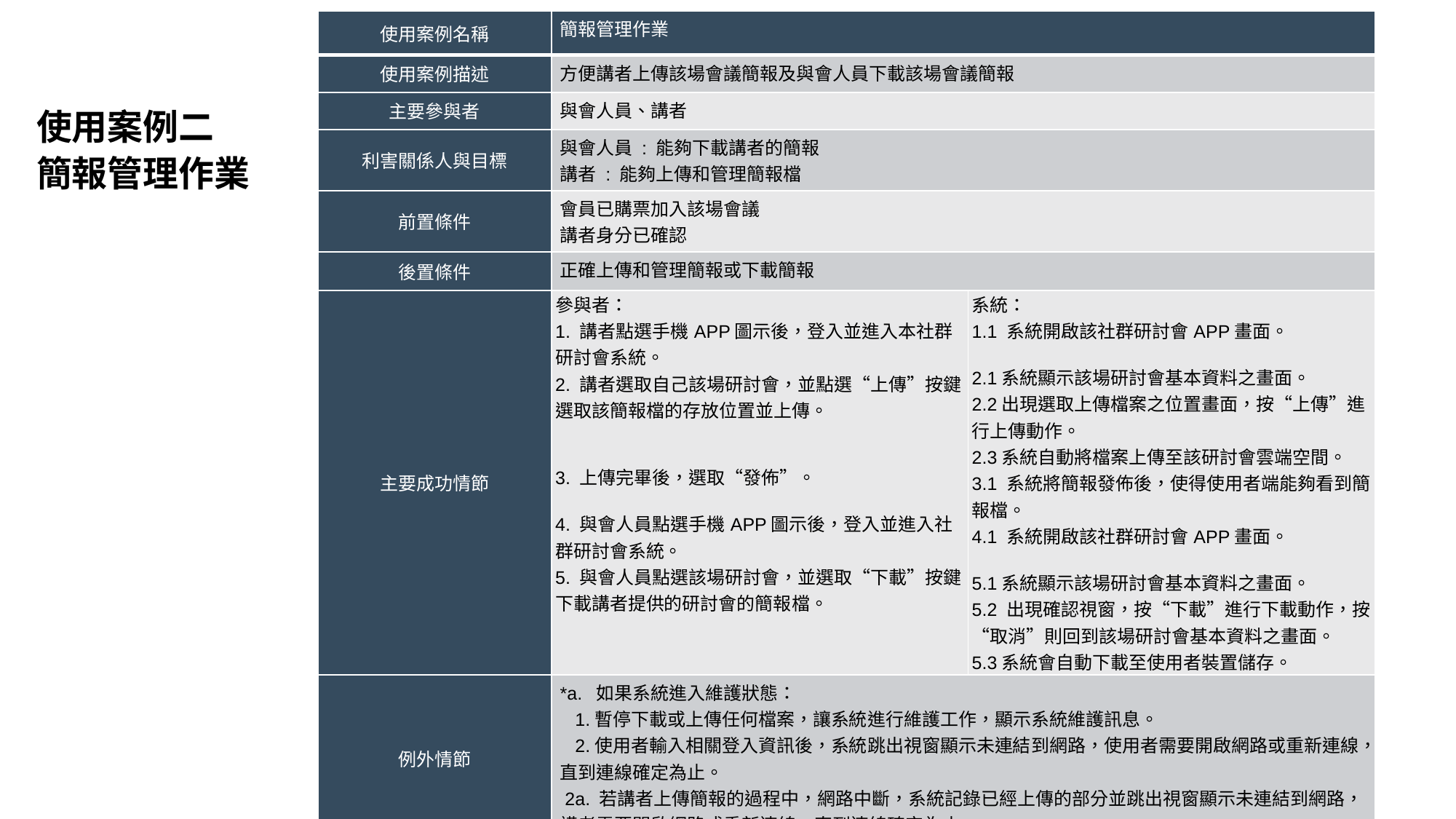

| 使用案例名稱 | 簡報管理作業 |  |
| --- | --- | --- |
| 使用案例描述 | 方便講者上傳該場會議簡報及與會人員下載該場會議簡報 |  |
| 主要參與者 | 與會人員、講者 |  |
| 利害關係人與目標 | 與會人員 : 能夠下載講者的簡報 講者 : 能夠上傳和管理簡報檔 |  |
| 前置條件 | 會員已購票加入該場會議 講者身分已確認 |  |
| 後置條件 | 正確上傳和管理簡報或下載簡報 |  |
| 主要成功情節 | 參與者： 1. 講者點選手機APP圖示後，登入並進入本社群研討會系統。 2. 講者選取自己該場研討會，並點選“上傳”按鍵，選取該簡報檔的存放位置並上傳。     3. 上傳完畢後，選取“發佈”。   4. 與會人員點選手機APP圖示後，登入並進入社群研討會系統。 5. 與會人員點選該場研討會，並選取“下載”按鍵，下載講者提供的研討會的簡報檔。 | 系統： 1.1 系統開啟該社群研討會APP畫面。   2.1系統顯示該場研討會基本資料之畫面。 2.2出現選取上傳檔案之位置畫面，按“上傳”進行上傳動作。 2.3系統自動將檔案上傳至該研討會雲端空間。 3.1 系統將簡報發佈後，使得使用者端能夠看到簡報檔。 4.1 系統開啟該社群研討會APP畫面。   5.1系統顯示該場研討會基本資料之畫面。 5.2 出現確認視窗，按“下載”進行下載動作，按“取消”則回到該場研討會基本資料之畫面。 5.3系統會自動下載至使用者裝置儲存。 |
| 例外情節 | \*a.  如果系統進入維護狀態： 1.暫停下載或上傳任何檔案，讓系統進行維護工作，顯示系統維護訊息。 2.使用者輸入相關登入資訊後，系統跳出視窗顯示未連結到網路，使用者需要開啟網路或重新連線，直到連線確定為止。 2a. 若講者上傳簡報的過程中，網路中斷，系統記錄已經上傳的部分並跳出視窗顯示未連結到網路，講者需要開啟網路或重新連線，直到連線確定為止。 |  |
| 其他需求 | 上傳簡報格式必須是.pdf , .ppt , .key格式。 |  |
# 使用案例二 簡報管理作業
21